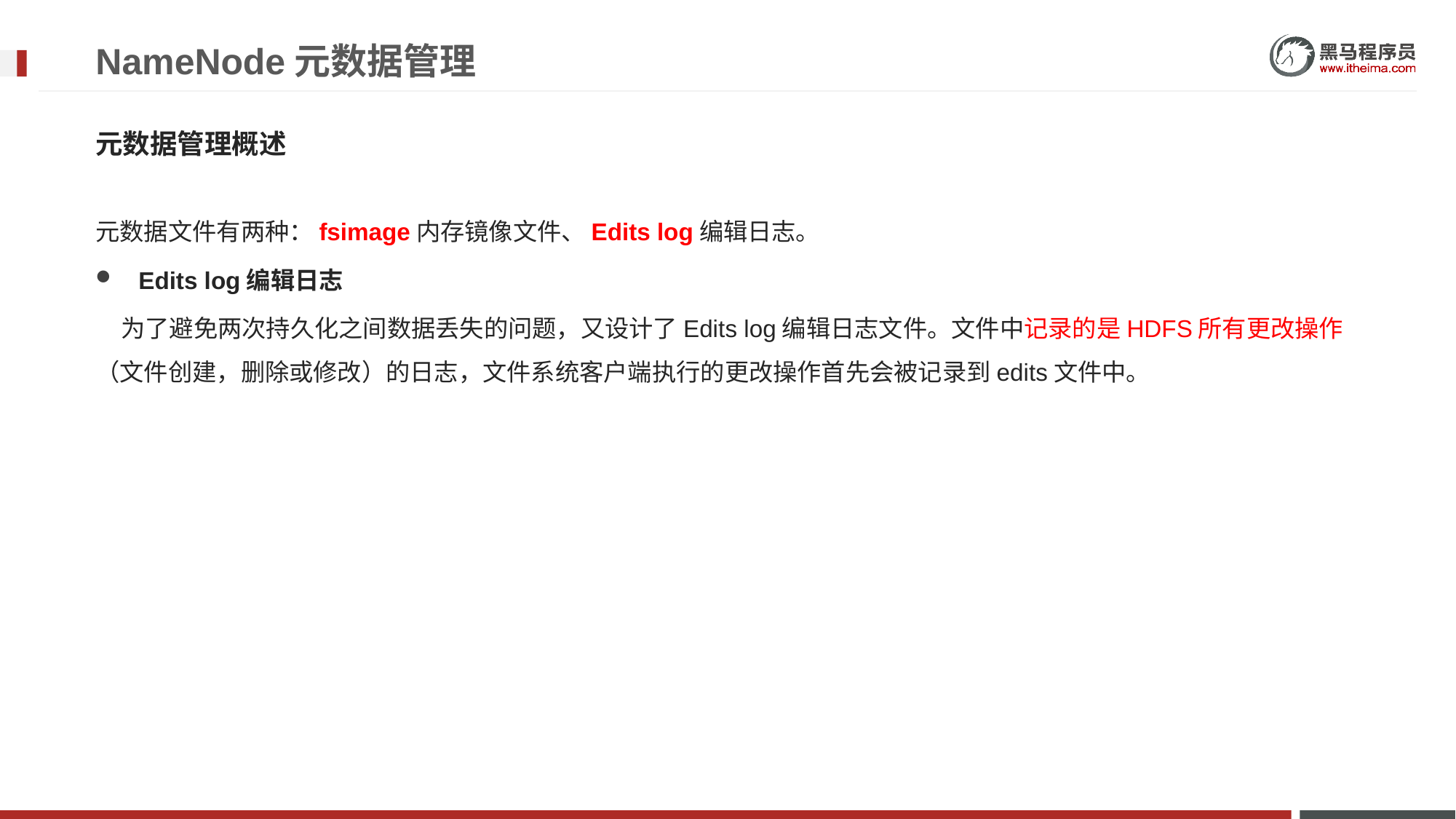

# NameNode元数据管理
元数据管理概述
元数据文件有两种：fsimage内存镜像文件、Edits log编辑日志。
Edits log编辑日志
    为了避免两次持久化之间数据丢失的问题，又设计了Edits log编辑日志文件。文件中记录的是HDFS所有更改操作（文件创建，删除或修改）的日志，文件系统客户端执行的更改操作首先会被记录到edits文件中。